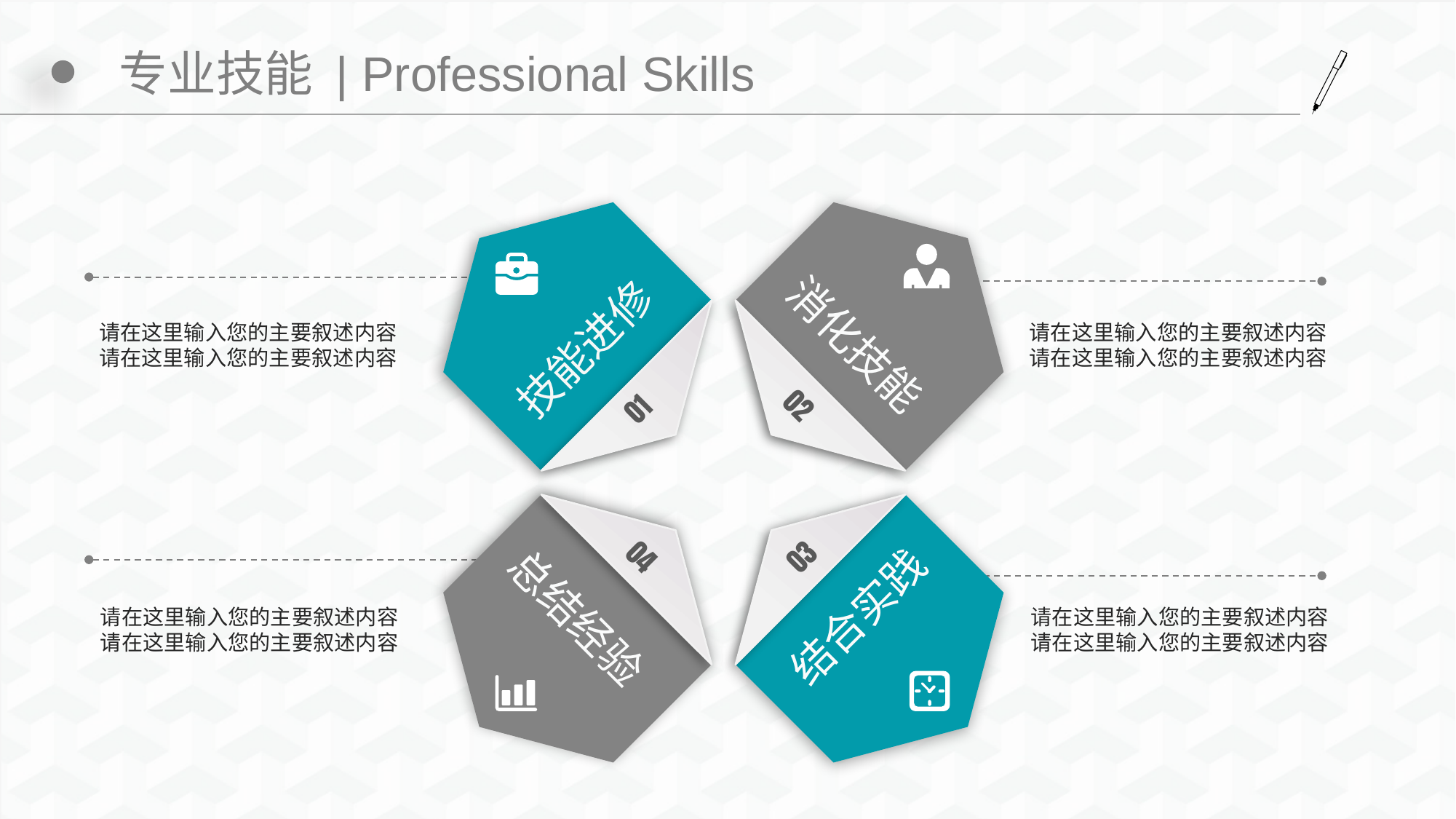

# 专业技能 | Professional Skills

消化技能
请在这里输入您的主要叙述内容
请在这里输入您的主要叙述内容

请在这里输入您的主要叙述内容
请在这里输入您的主要叙述内容

技能进修
02
01

04
03

结合实践
总结经验
请在这里输入您的主要叙述内容
请在这里输入您的主要叙述内容

请在这里输入您的主要叙述内容
请在这里输入您的主要叙述内容